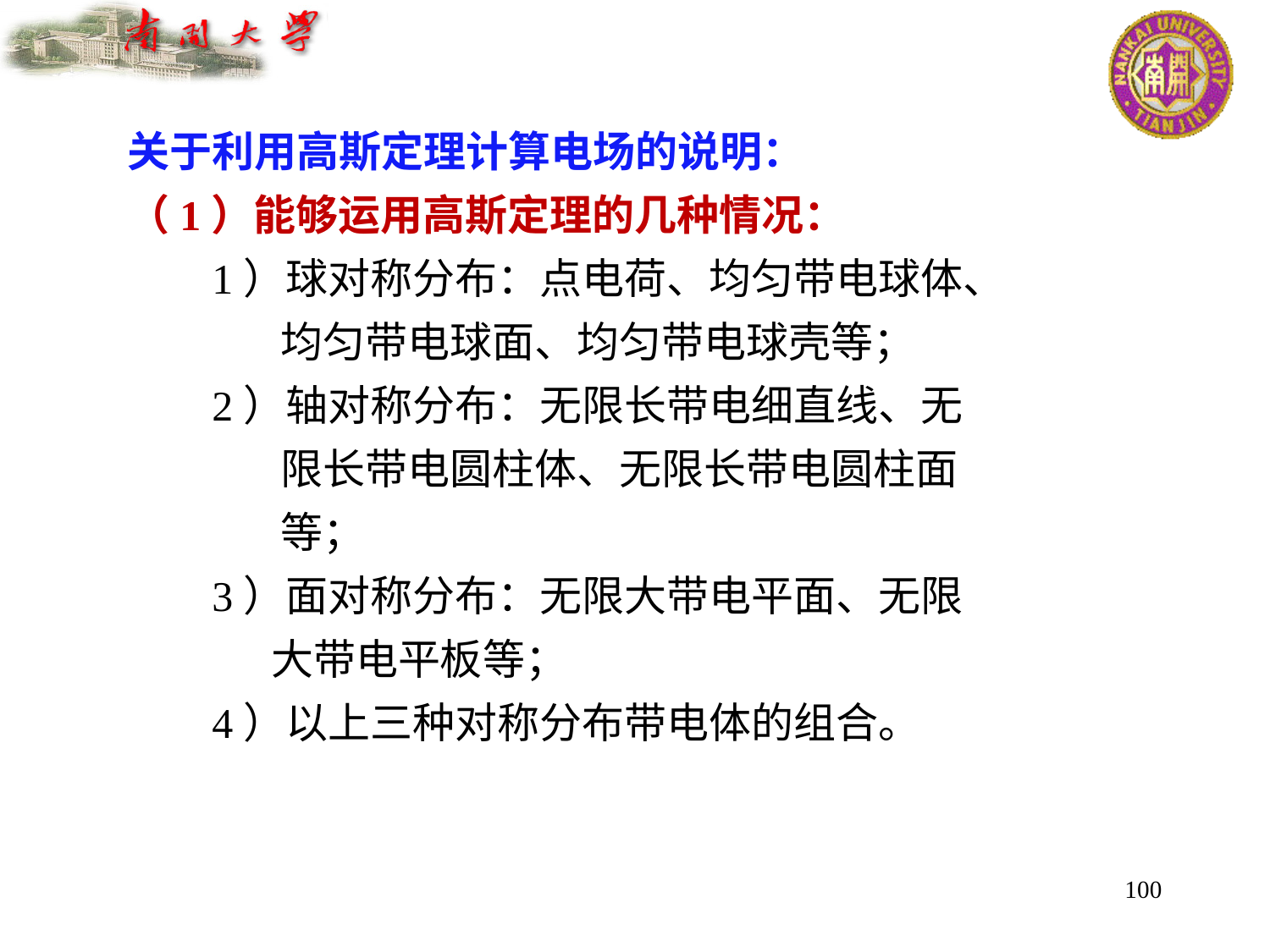

关于利用高斯定理计算电场的说明：
（1）能够运用高斯定理的几种情况：
        1）球对称分布：点电荷、均匀带电球体、
               均匀带电球面、均匀带电球壳等；
        2）轴对称分布：无限长带电细直线、无
               限长带电圆柱体、无限长带电圆柱面
               等；
        3）面对称分布：无限大带电平面、无限
              大带电平板等；
        4）以上三种对称分布带电体的组合。
100